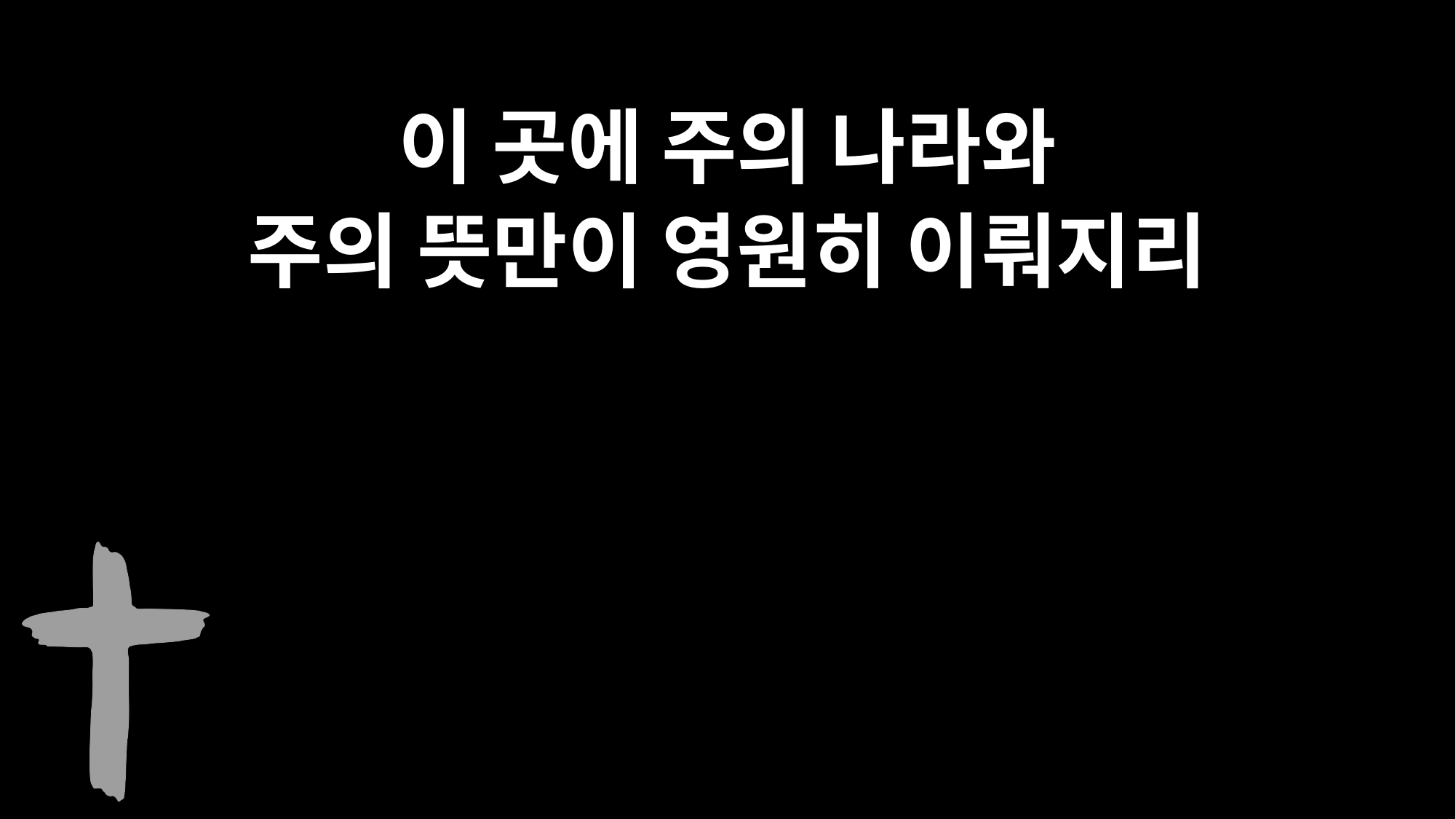

이 곳에 주의 나라와
주의 뜻만이 영원히 이뤄지리